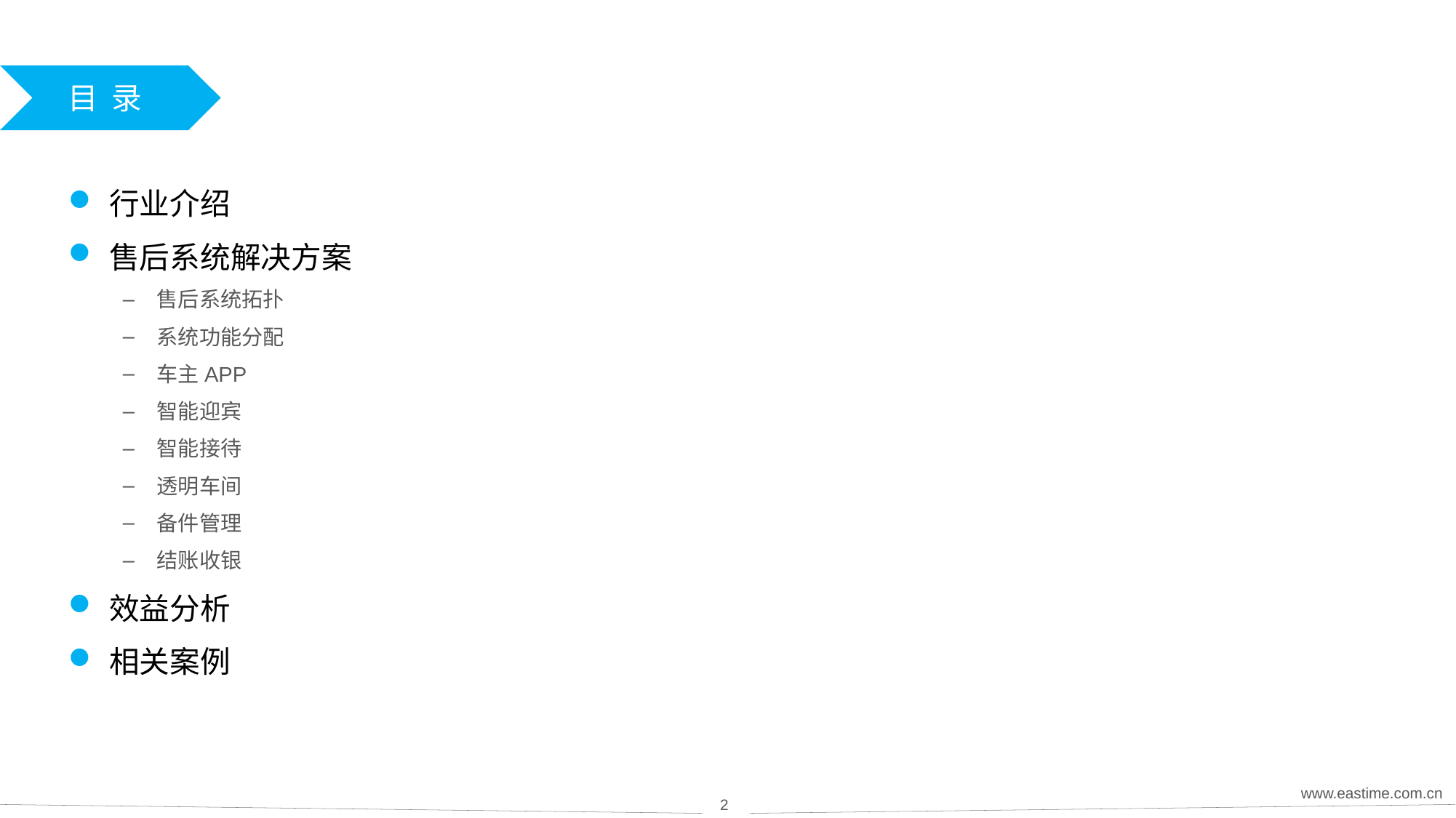

行业介绍
售后系统解决方案
售后系统拓扑
系统功能分配
车主APP
智能迎宾
智能接待
透明车间
备件管理
结账收银
效益分析
相关案例